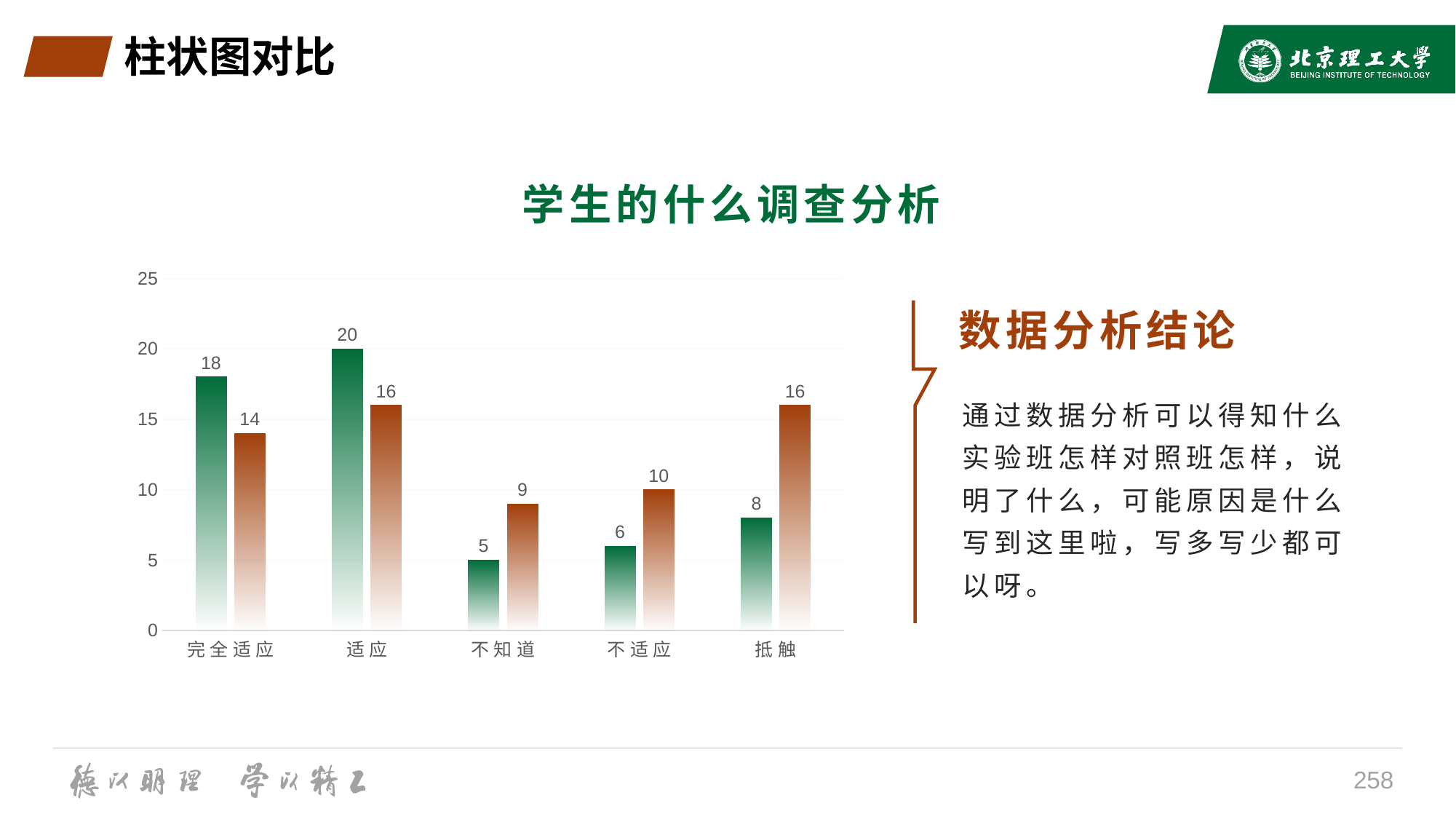

# 柱状图对比
学生的什么调查分析

### Chart

| Category | 实验班 | 对照班 |
|---|---|---|
| 完全适应 | 18.0 | 14.0 |
| 适应 | 20.0 | 16.0 |
| 不知道 | 5.0 | 9.0 |
| 不适应 | 6.0 | 10.0 |
| 抵触 | 8.0 | 16.0 |
数据分析结论

通过数据分析可以得知什么实验班怎样对照班怎样，说明了什么，可能原因是什么写到这里啦，写多写少都可以呀。